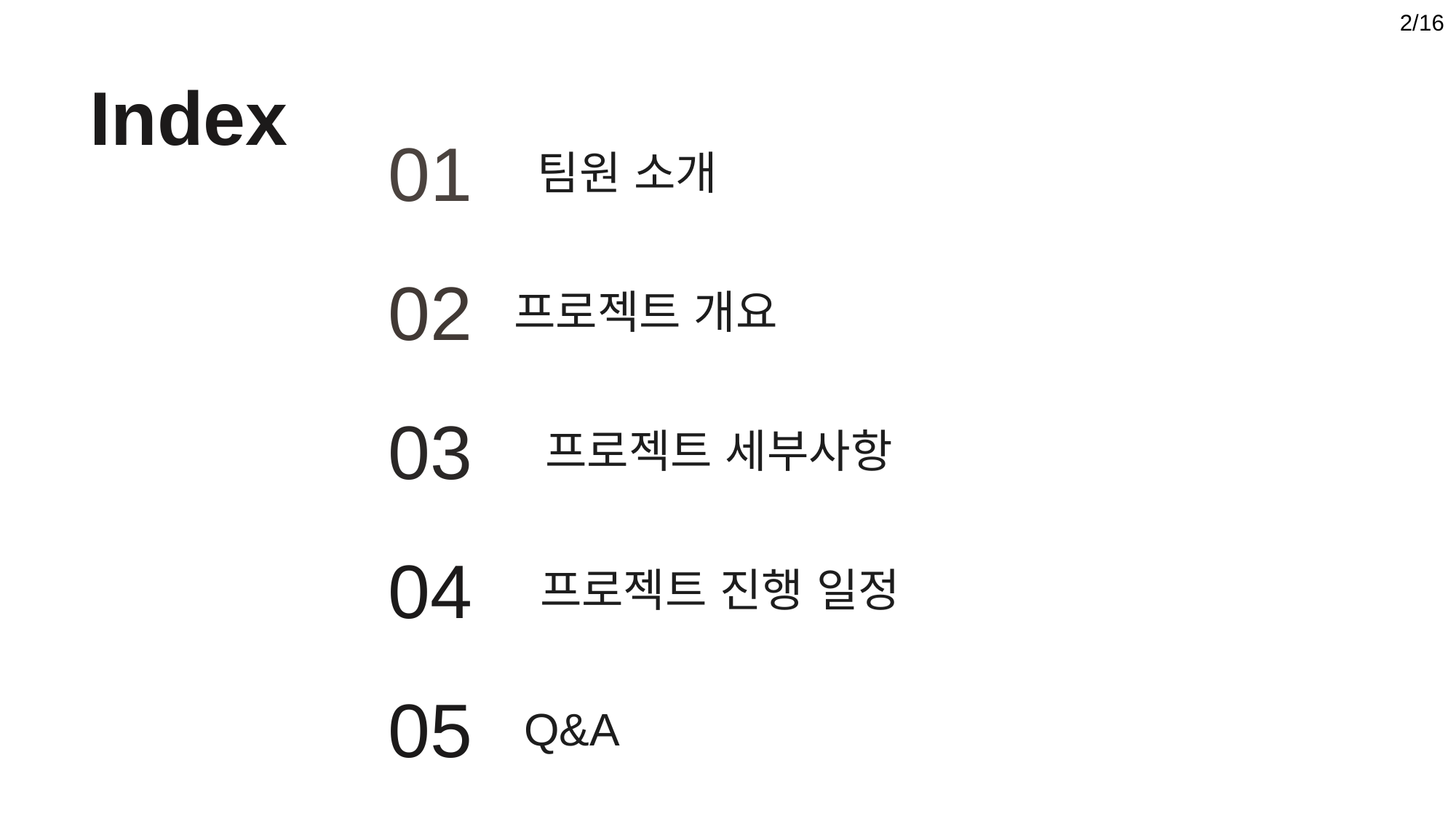

2/16
Index
01
 팀원 소개
02
프로젝트 개요
03
프로젝트 세부사항
04
프로젝트 진행 일정
05
Q&A